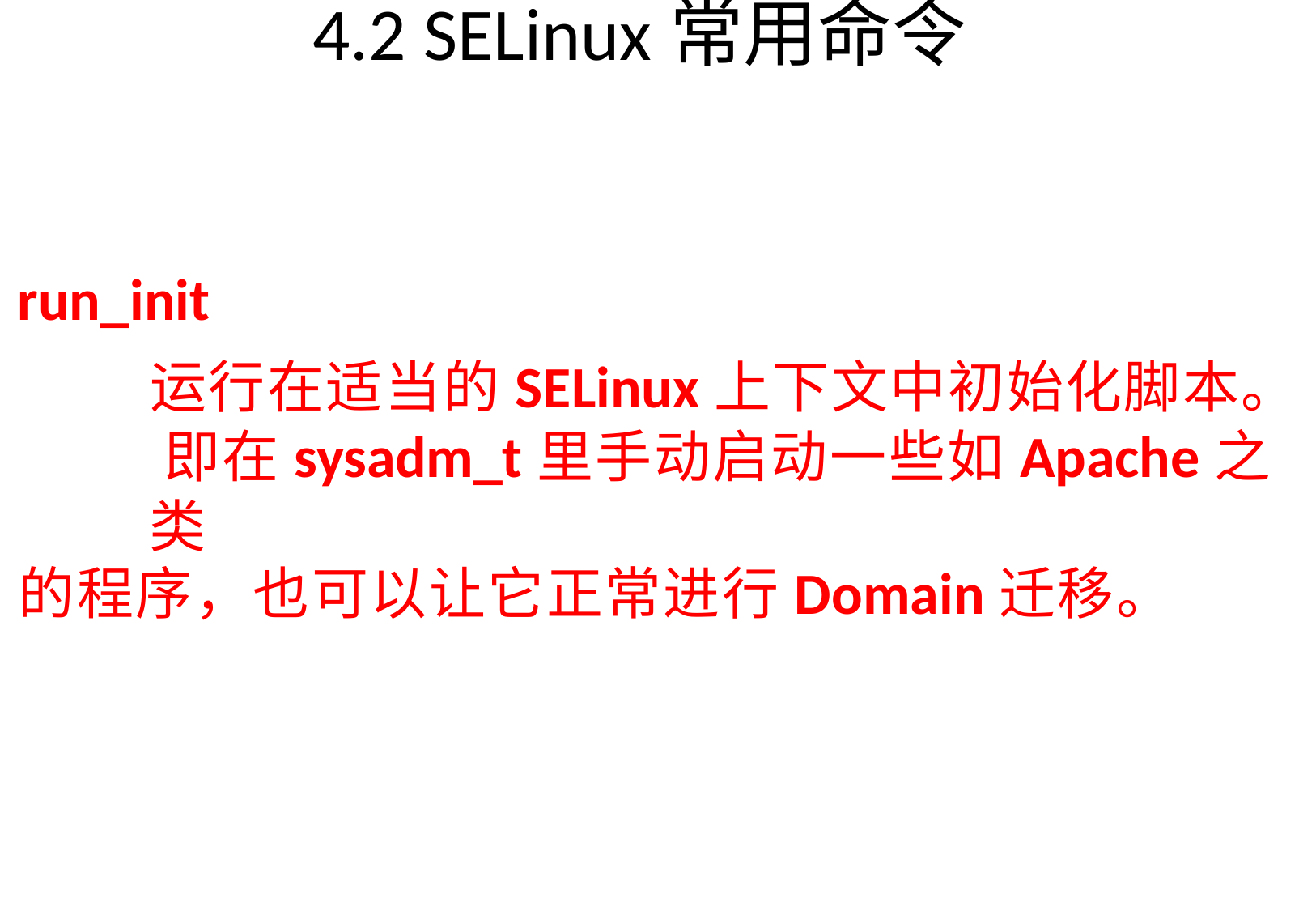

# 4.2 SELinux常用命令
run_init
运行在适当的SELinux上下文中初始化脚本。 即在sysadm_t里手动启动一些如Apache之类
的程序，也可以让它正常进行Domain迁移。